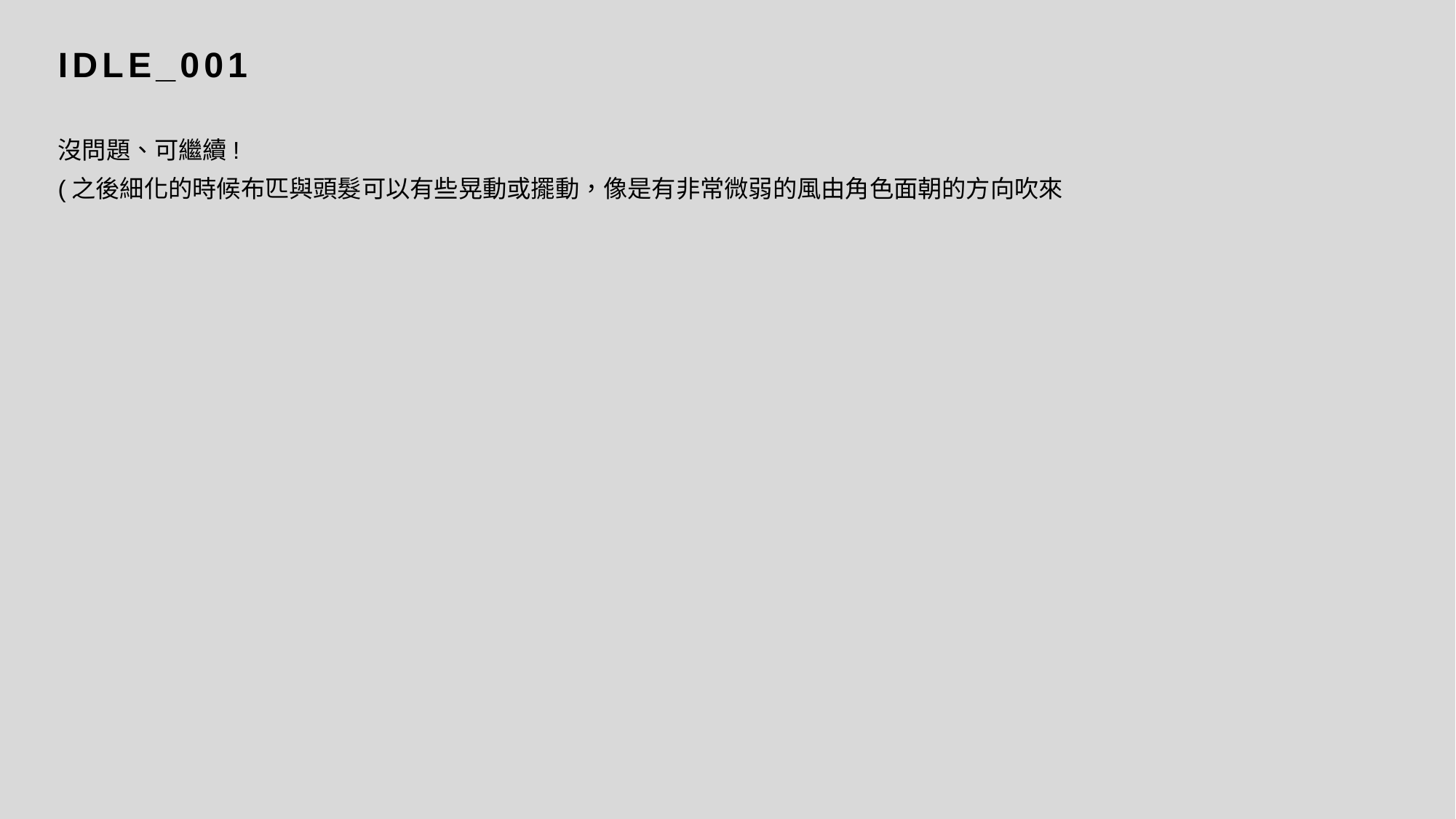

# IDLE_001
沒問題、可繼續!
(之後細化的時候布匹與頭髮可以有些晃動或擺動，像是有非常微弱的風由角色面朝的方向吹來